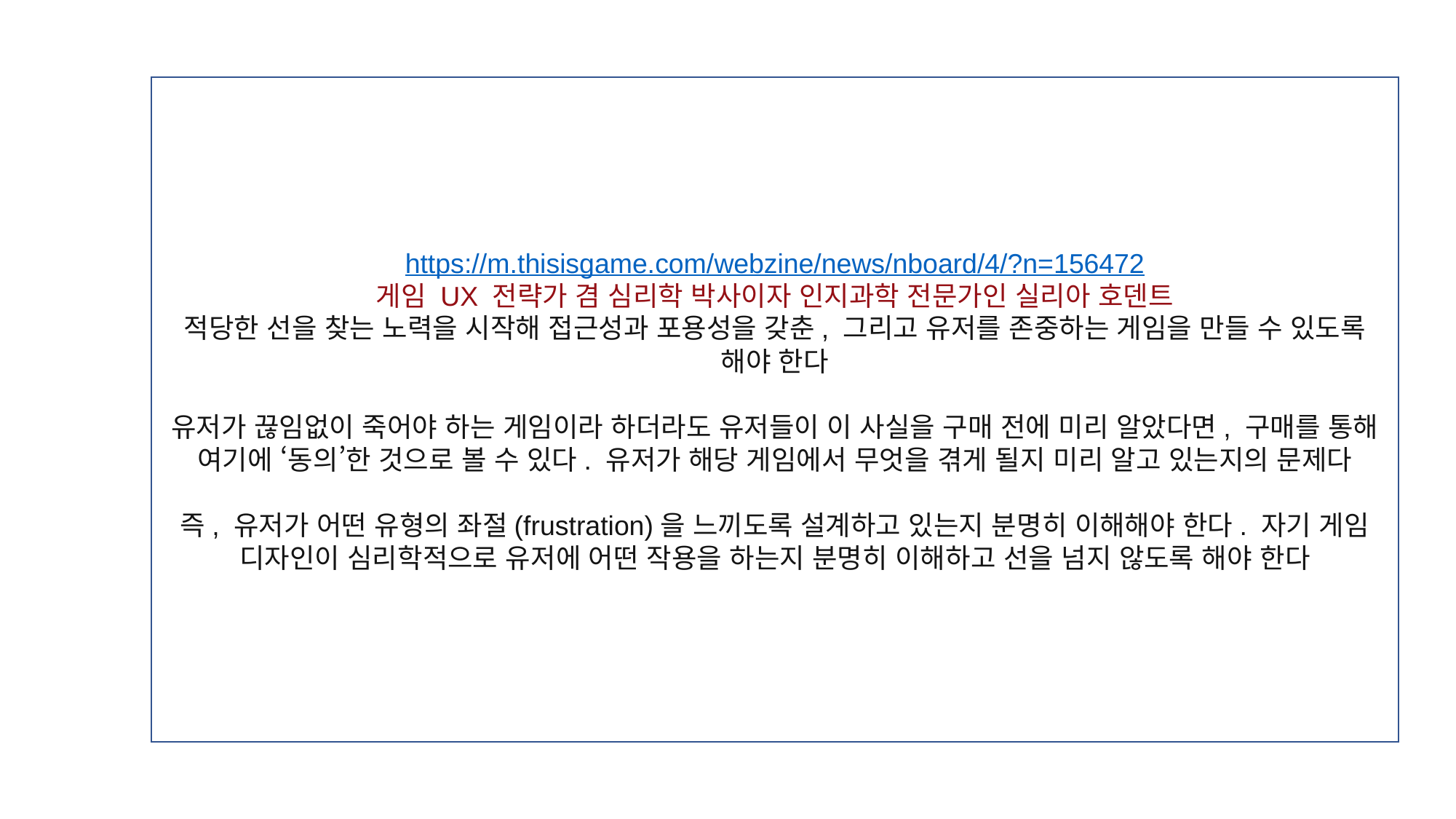

https://m.thisisgame.com/webzine/news/nboard/4/?n=156472
게임 UX 전략가 겸 심리학 박사이자 인지과학 전문가인 실리아 호덴트
적당한 선을 찾는 노력을 시작해 접근성과 포용성을 갖춘, 그리고 유저를 존중하는 게임을 만들 수 있도록 해야 한다

유저가 끊임없이 죽어야 하는 게임이라 하더라도 유저들이 이 사실을 구매 전에 미리 알았다면, 구매를 통해 여기에 ‘동의’한 것으로 볼 수 있다. 유저가 해당 게임에서 무엇을 겪게 될지 미리 알고 있는지의 문제다

즉, 유저가 어떤 유형의 좌절(frustration)을 느끼도록 설계하고 있는지 분명히 이해해야 한다. 자기 게임 디자인이 심리학적으로 유저에 어떤 작용을 하는지 분명히 이해하고 선을 넘지 않도록 해야 한다